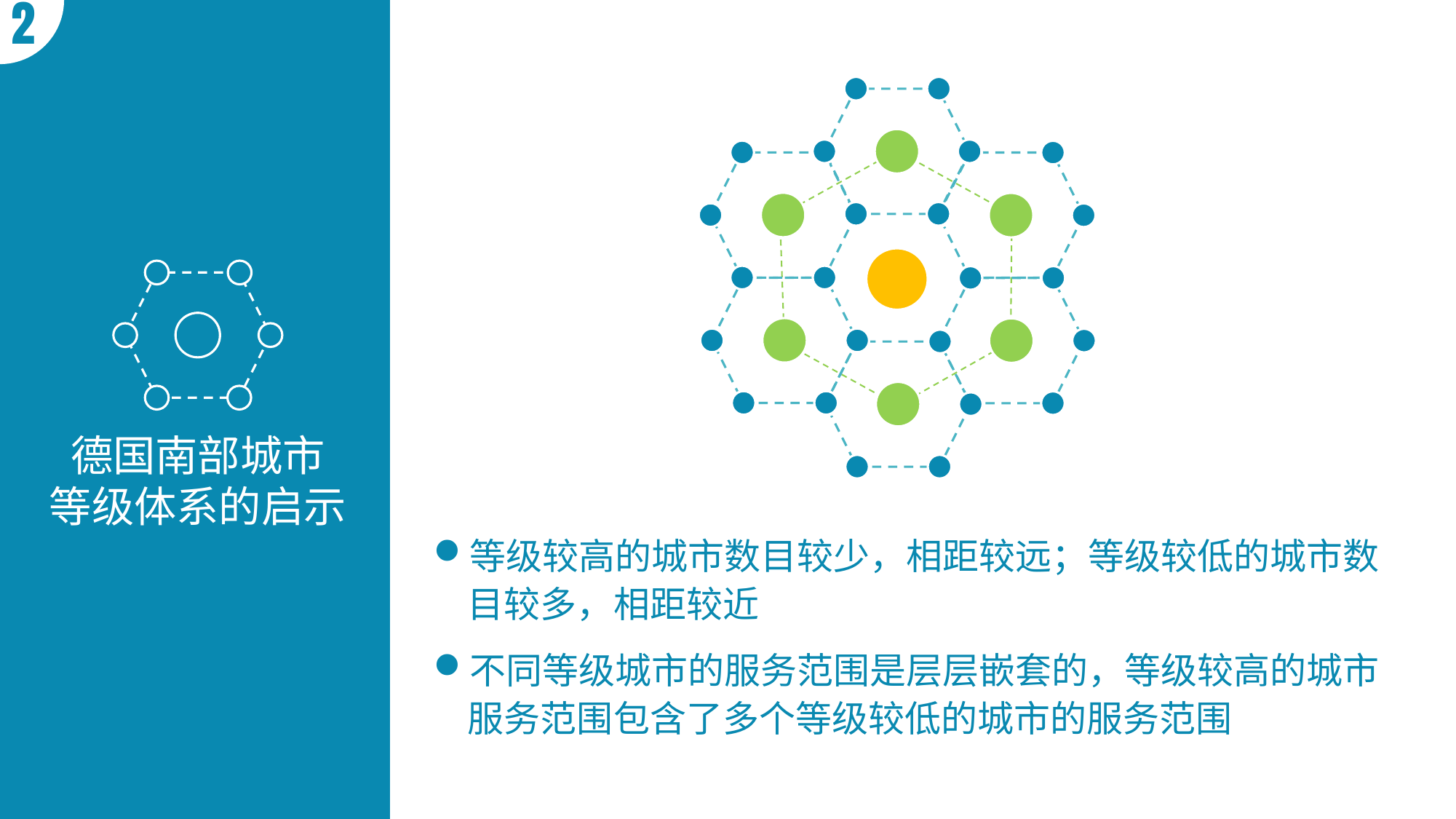

2

德国南部城市
等级体系的启示
等级较高的城市数目较少，相距较远；等级较低的城市数目较多，相距较近
不同等级城市的服务范围是层层嵌套的，等级较高的城市服务范围包含了多个等级较低的城市的服务范围